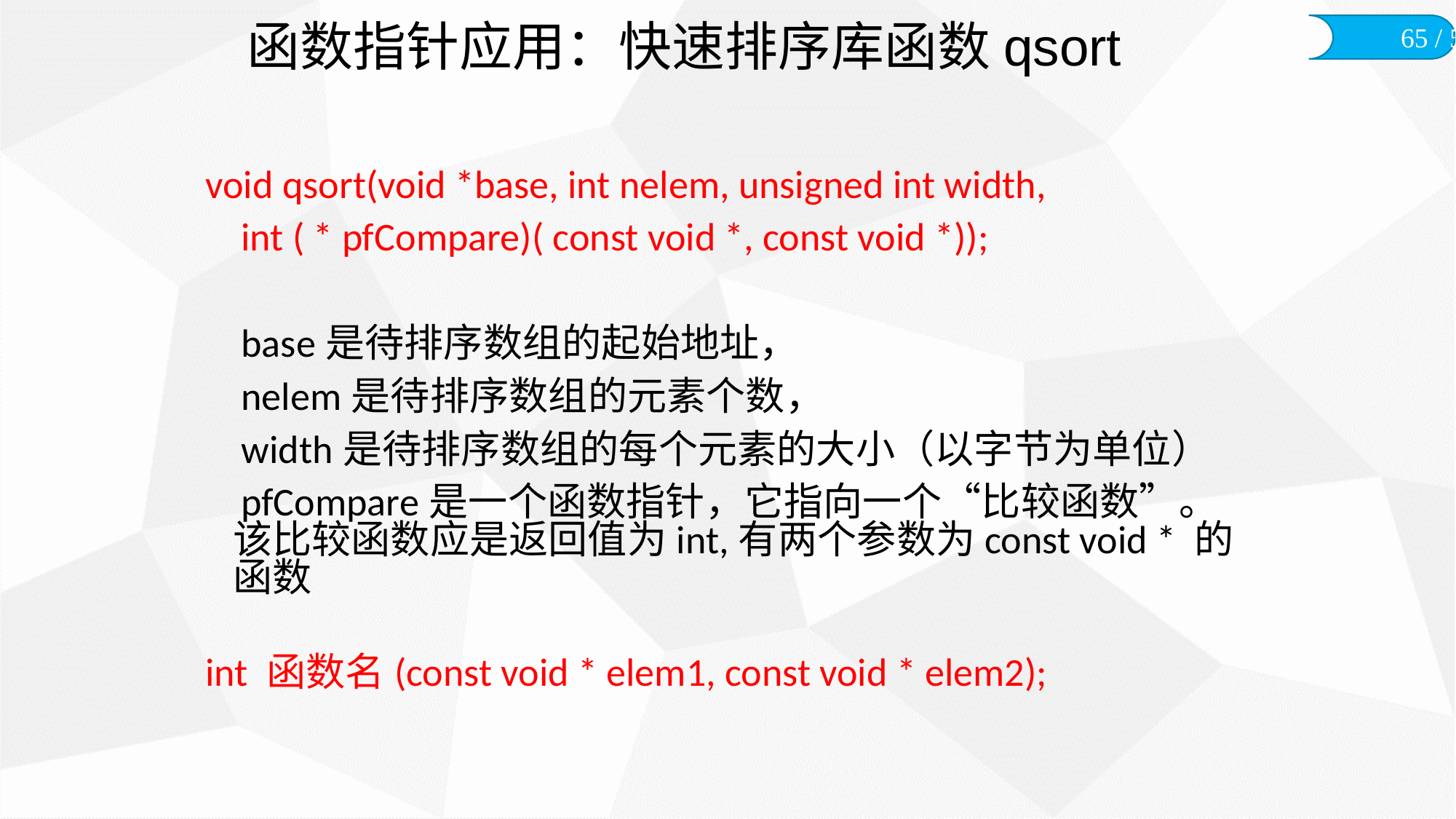

# 函数指针应用：快速排序库函数qsort

void qsort(void *base, int nelem, unsigned int width,
    int ( * pfCompare)( const void *, const void *));

    base是待排序数组的起始地址，
    nelem是待排序数组的元素个数，
    width是待排序数组的每个元素的大小（以字节为单位）
    pfCompare是一个函数指针，它指向一个“比较函数”。该比较函数应是返回值为int,有两个参数为const void * 的函数

int 函数名(const void * elem1, const void * elem2);